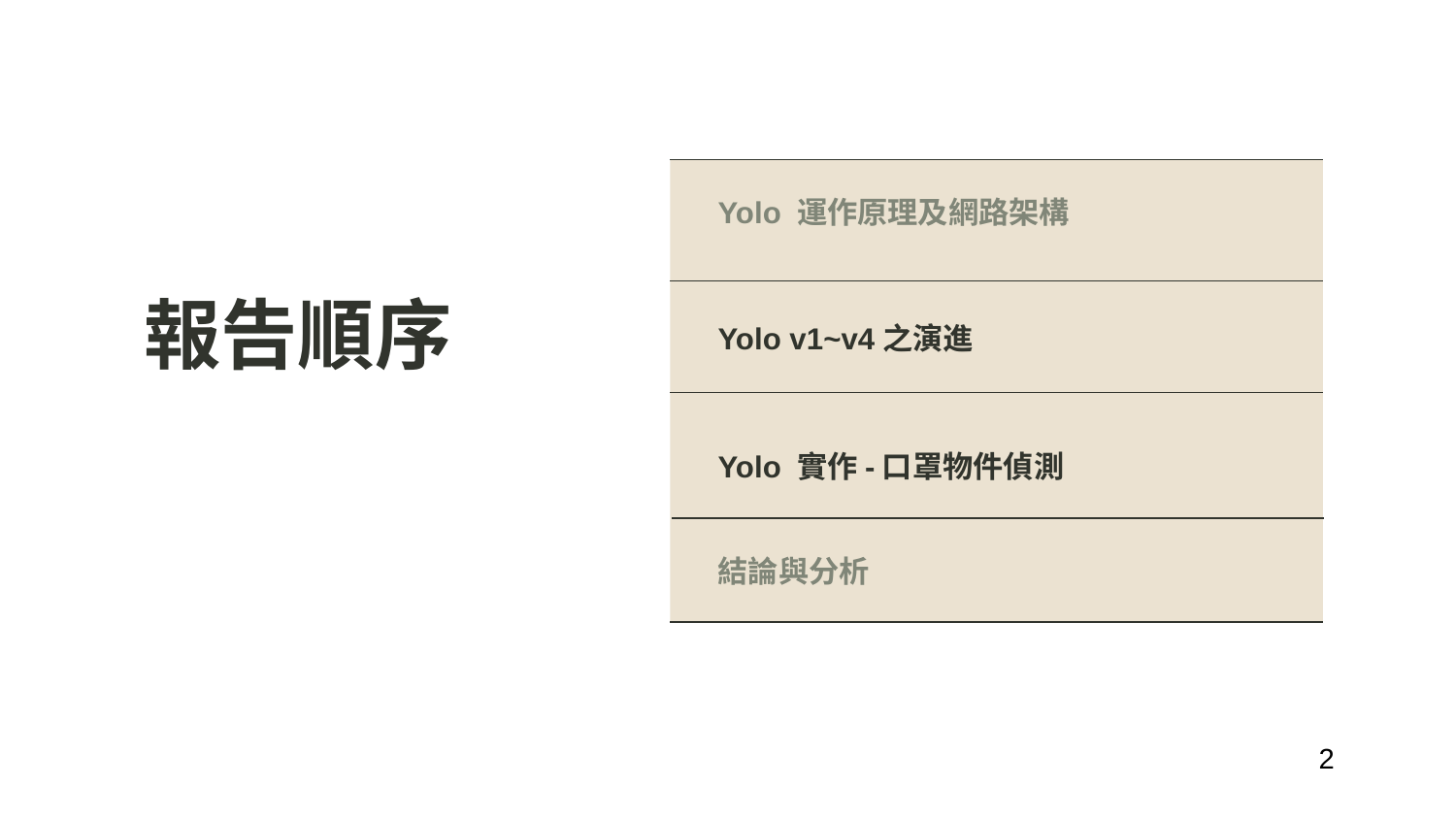

Yolo 運作原理及網路架構
報告順序
Yolo v1~v4之演進
Yolo 實作-口罩物件偵測
結論與分析
2